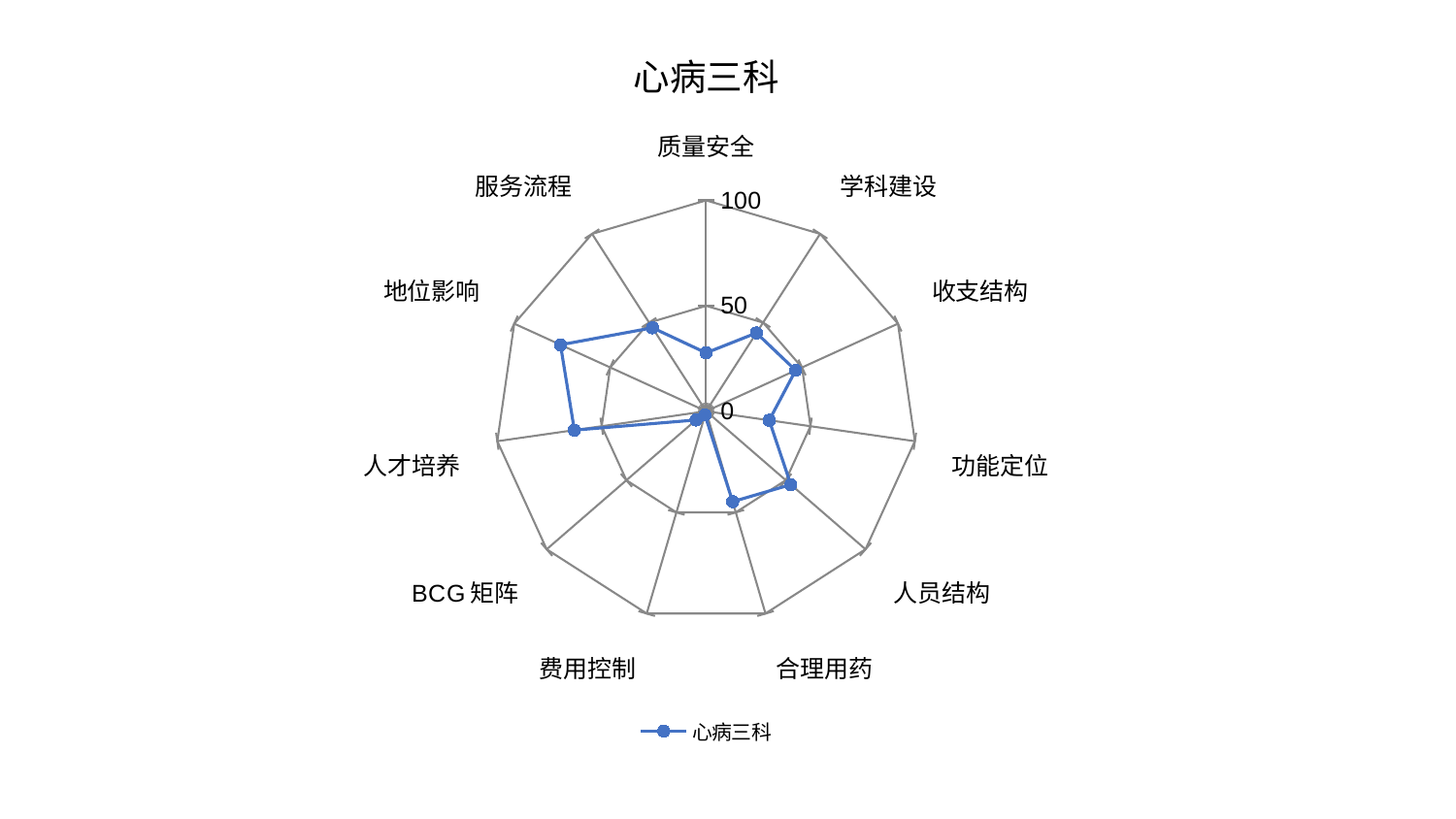

### Chart: 心病三科

| Category | 心病三科 |
|---|---|
| 质量安全 | 27.685604389787443 |
| 学科建设 | 44.139575148331296 |
| 收支结构 | 46.674918378772084 |
| 功能定位 | 30.233528513950883 |
| 人员结构 | 53.175100183580085 |
| 合理用药 | 44.712809359568155 |
| 费用控制 | 1.887901323886703 |
| BCG矩阵 | 6.369598894708835 |
| 人才培养 | 63.1061276958637 |
| 地位影响 | 75.8788129660545 |
| 服务流程 | 47.0379367404782 |
164